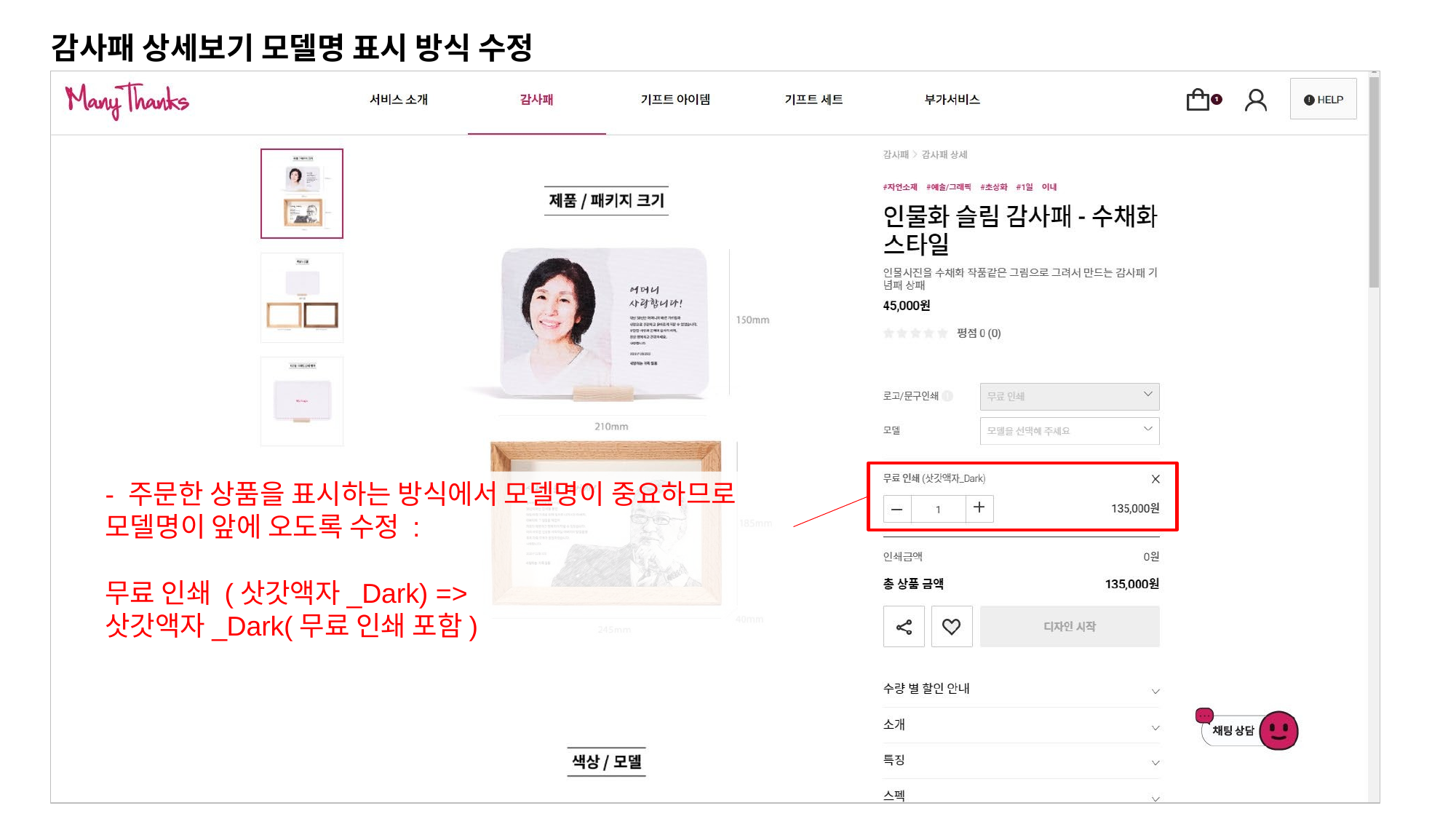

# 감사패 상세보기 모델명 표시 방식 수정

- 주문한 상품을 표시하는 방식에서 모델명이 중요하므로  모델명이 앞에 오도록 수정 :

무료 인쇄 (삿갓액자_Dark) =>
삿갓액자_Dark(무료 인쇄 포함)